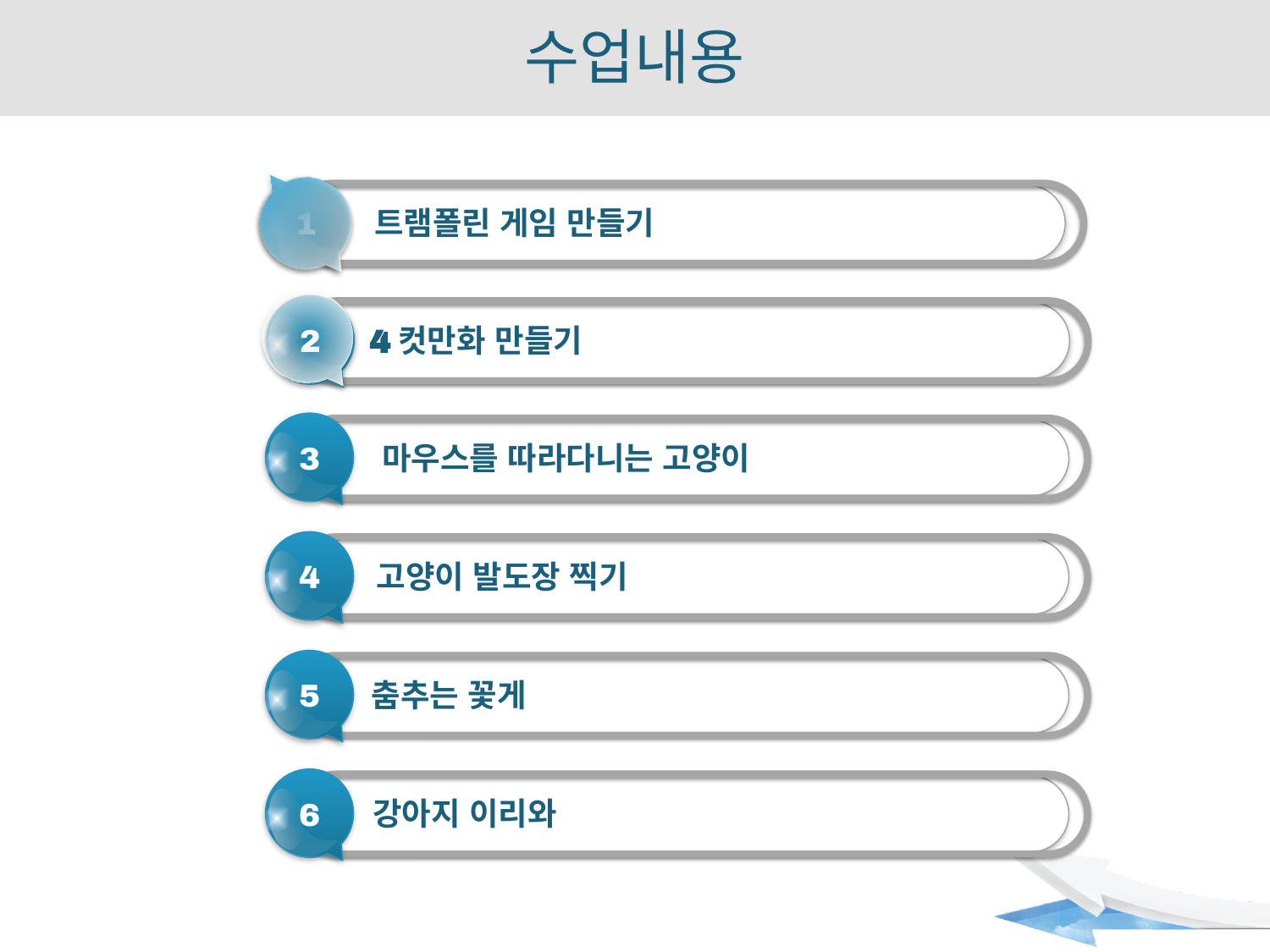

# 수업내용

1

트램폴린 게임 만들기

2

4컷만화 만들기

3

마우스를 따라다니는 고양이

4

고양이 발도장 찍기

5

춤추는 꽃게

6

강아지 이리와